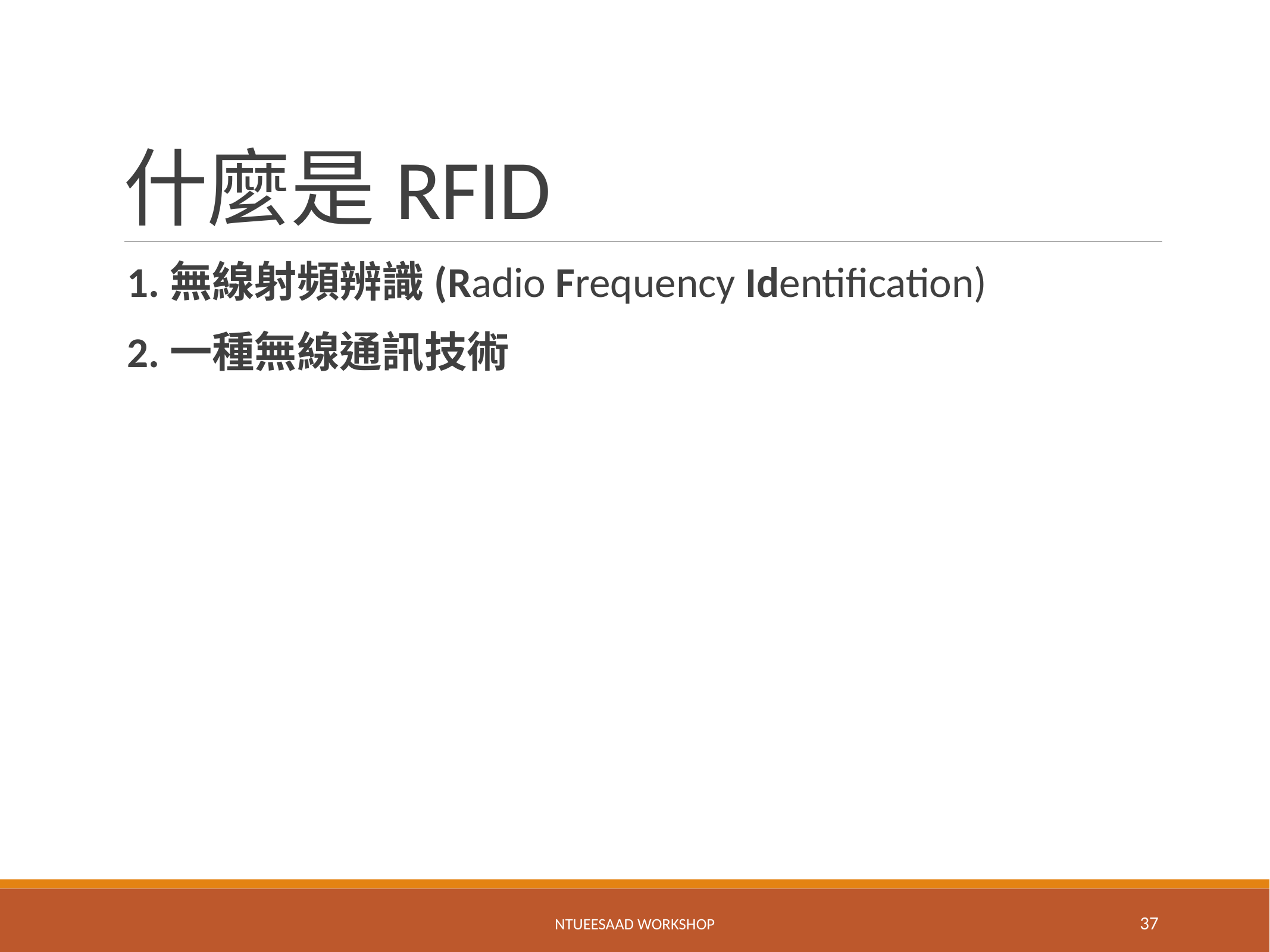

# 什麼是RFID
1.無線射頻辨識(Radio Frequency Identification)
2.一種無線通訊技術

37
NTUEESAAD WORKSHOP